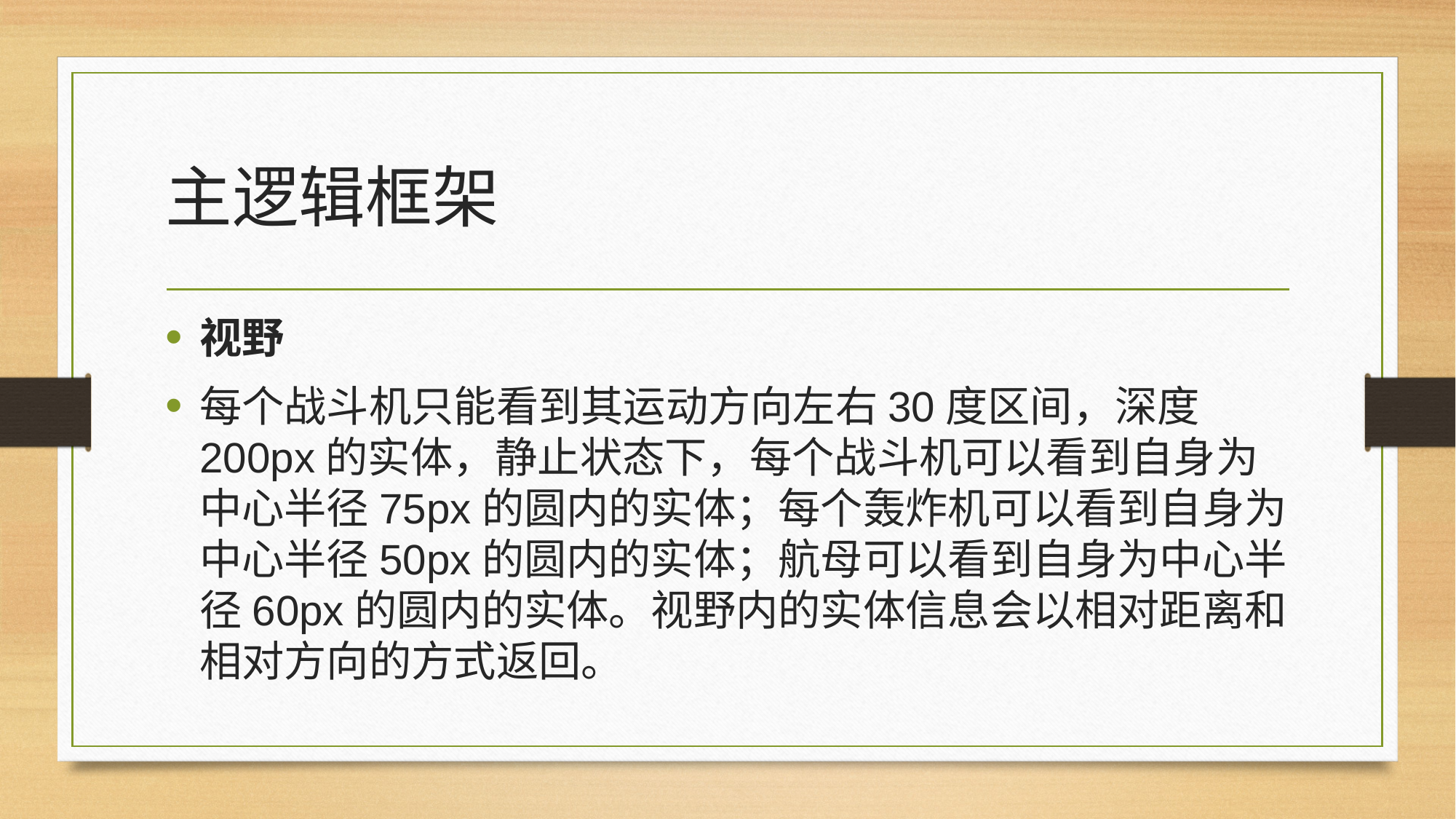

# 主逻辑框架
视野
每个战斗机只能看到其运动方向左右30度区间，深度200px的实体，静止状态下，每个战斗机可以看到自身为中心半径75px的圆内的实体；每个轰炸机可以看到自身为中心半径50px的圆内的实体；航母可以看到自身为中心半径60px的圆内的实体。视野内的实体信息会以相对距离和相对方向的方式返回。